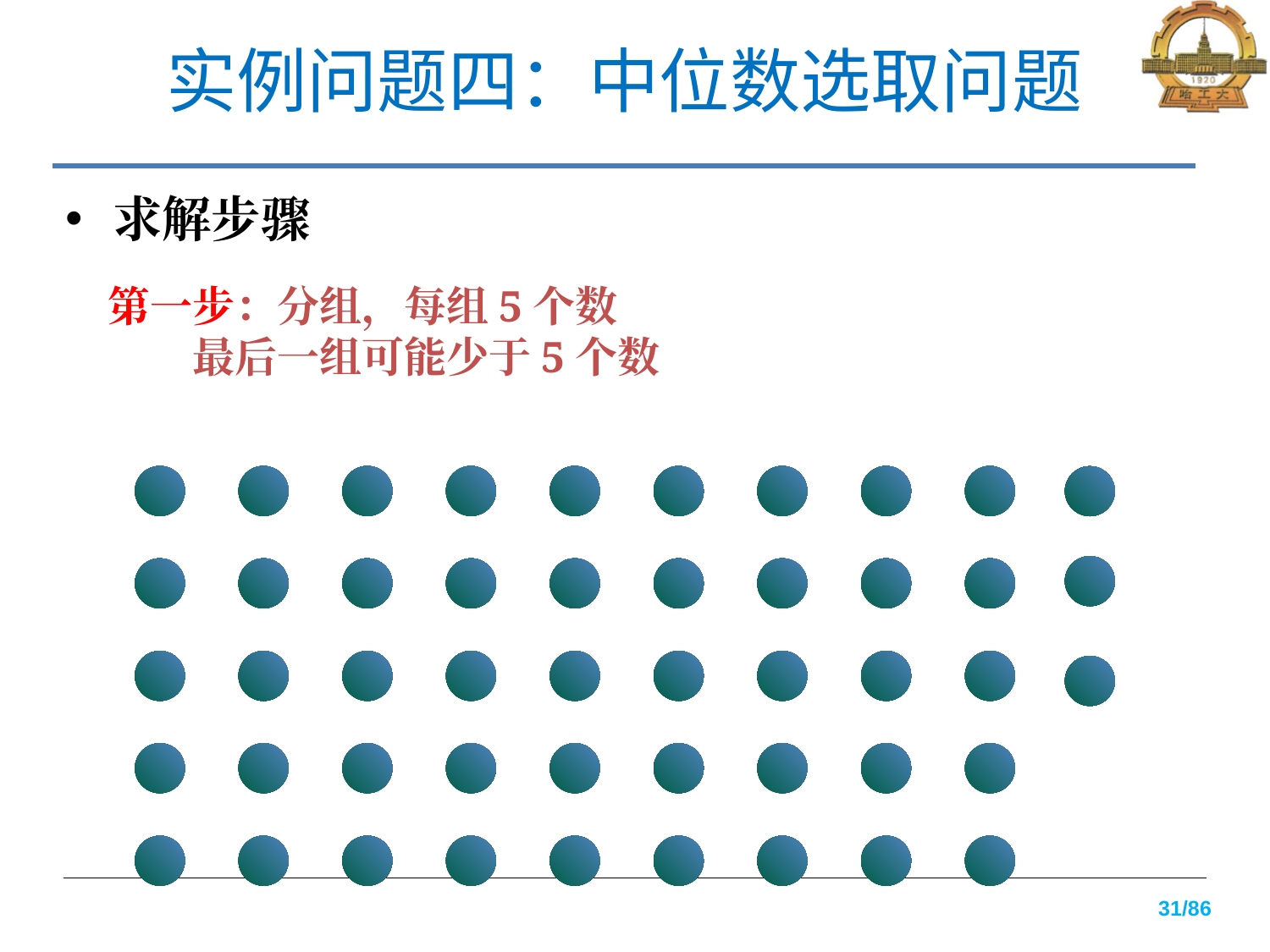

# 实例问题四：中位数选取问题
求解步骤
第一步：分组，每组5个数
        最后一组可能少于5个数